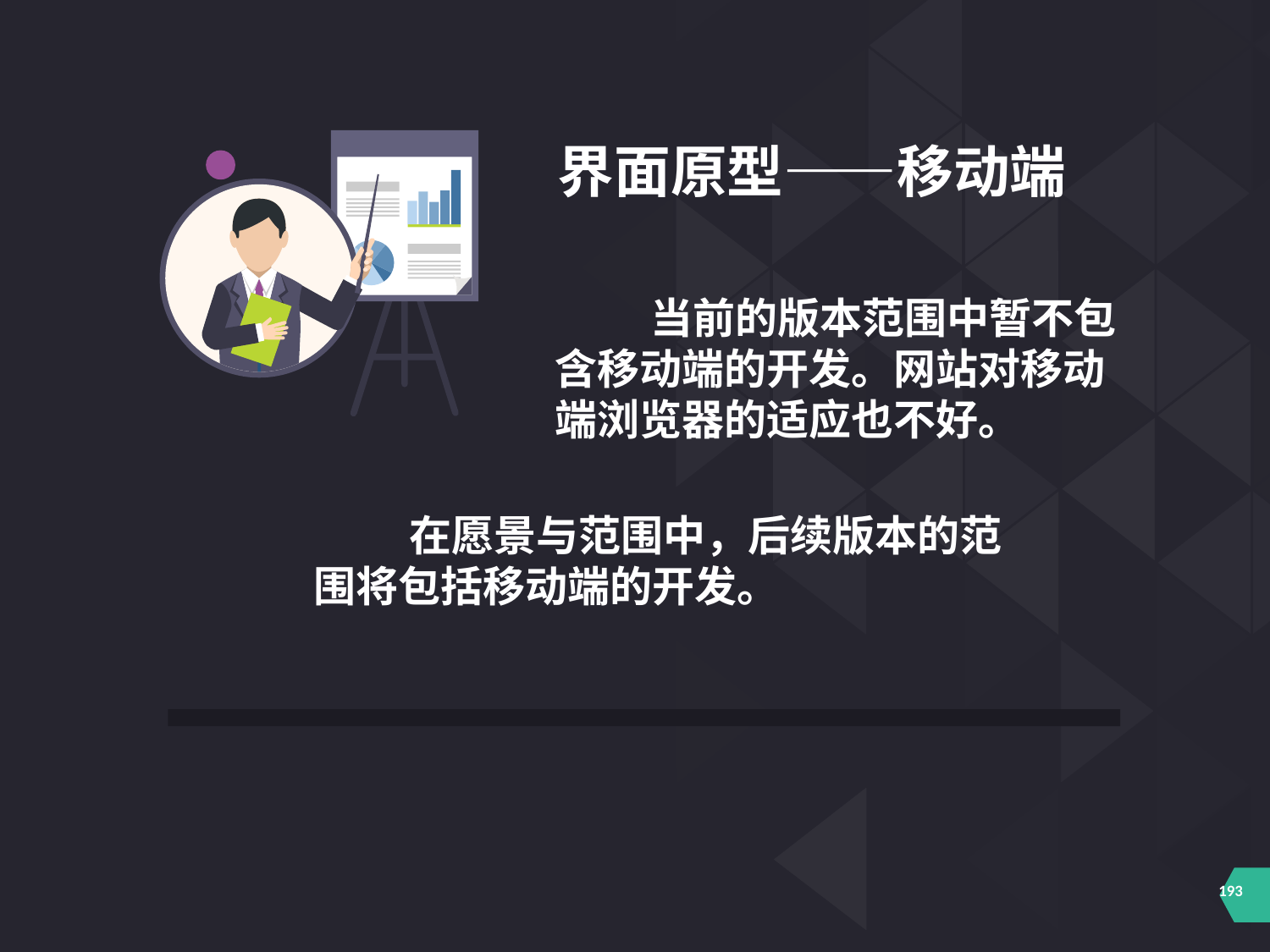

界面原型——移动端

         当前的版本范围中暂不包含移动端的开发。网站对移动端浏览器的适应也不好。
         在愿景与范围中，后续版本的范围将包括移动端的开发。